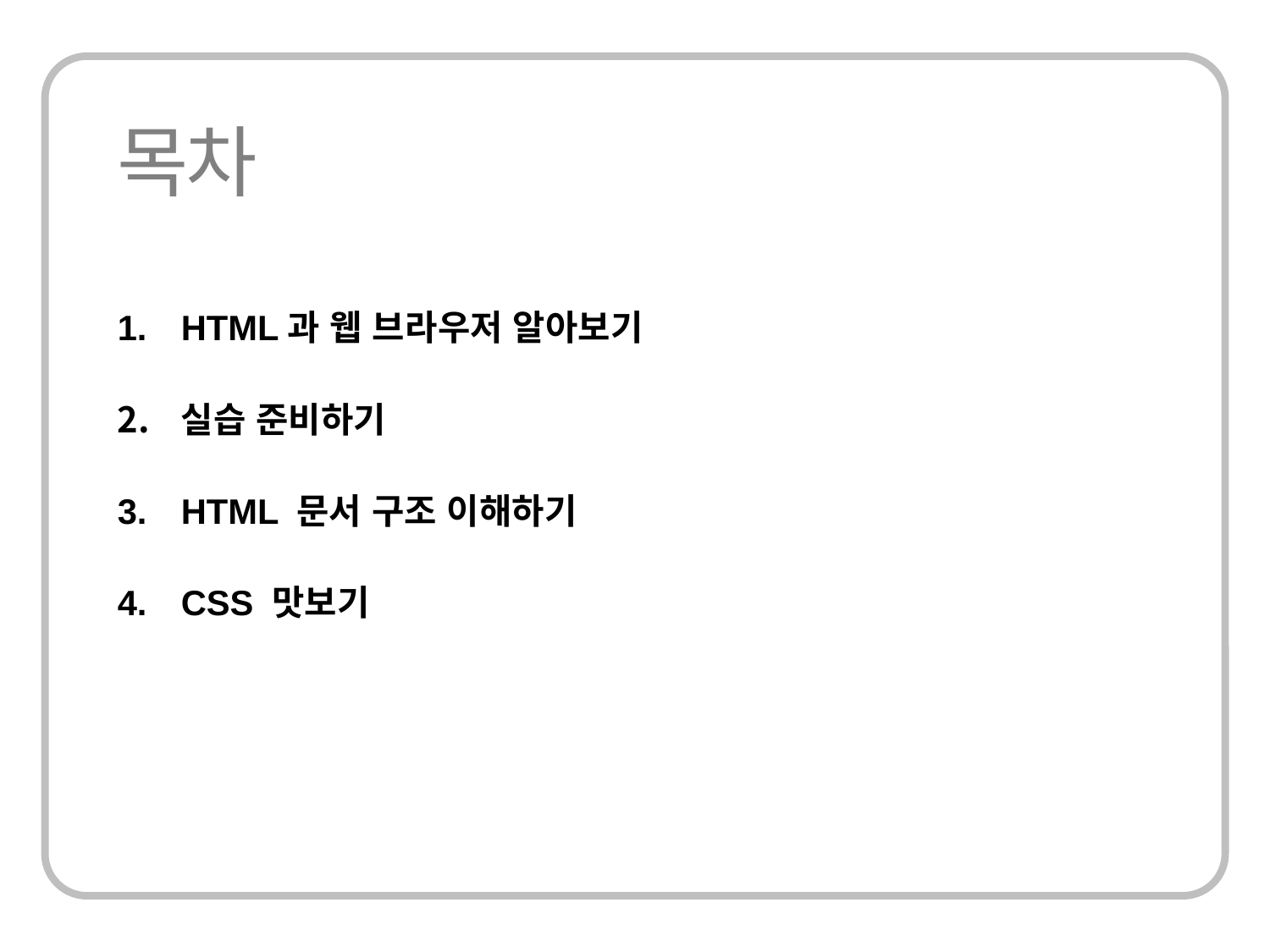

HTML과 웹 브라우저 알아보기
실습 준비하기
HTML 문서 구조 이해하기
CSS 맛보기